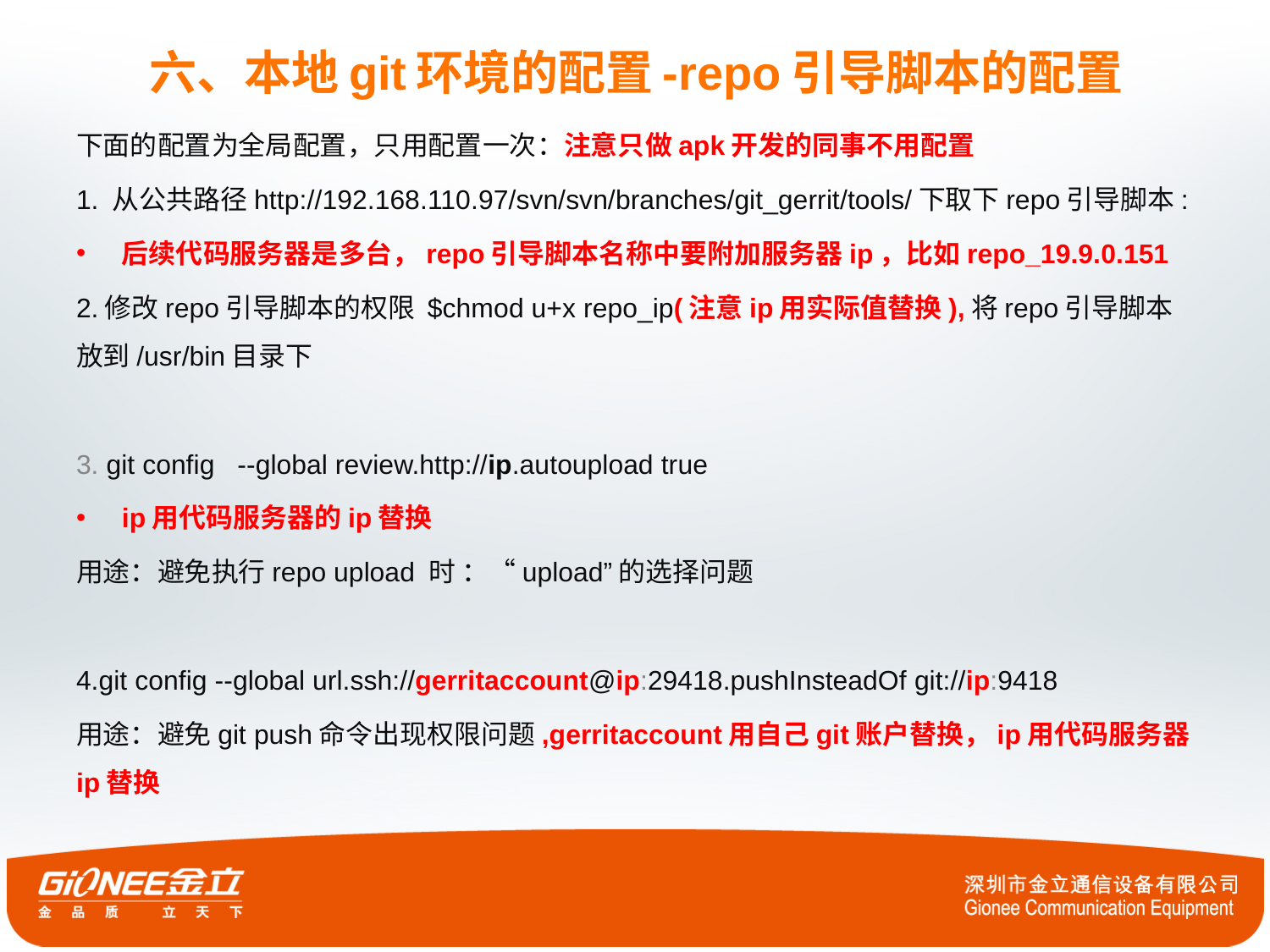

# 六、本地git环境的配置-repo引导脚本的配置
下面的配置为全局配置，只用配置一次：注意只做apk开发的同事不用配置
1. 从公共路径http://192.168.110.97/svn/svn/branches/git_gerrit/tools/下取下repo引导脚本:
后续代码服务器是多台，repo引导脚本名称中要附加服务器ip，比如repo_19.9.0.151
2.修改repo引导脚本的权限 $chmod u+x repo_ip(注意ip用实际值替换),将repo引导脚本放到/usr/bin目录下

3. git config   --global review.http://ip.autoupload true
ip用代码服务器的ip替换
用途：避免执行repo upload 时 ：“upload”的选择问题

4.git config --global url.ssh://gerritaccount@ip:29418.pushInsteadOf git://ip:9418
用途：避免git push命令出现权限问题,gerritaccount用自己git账户替换，ip用代码服务器ip替换